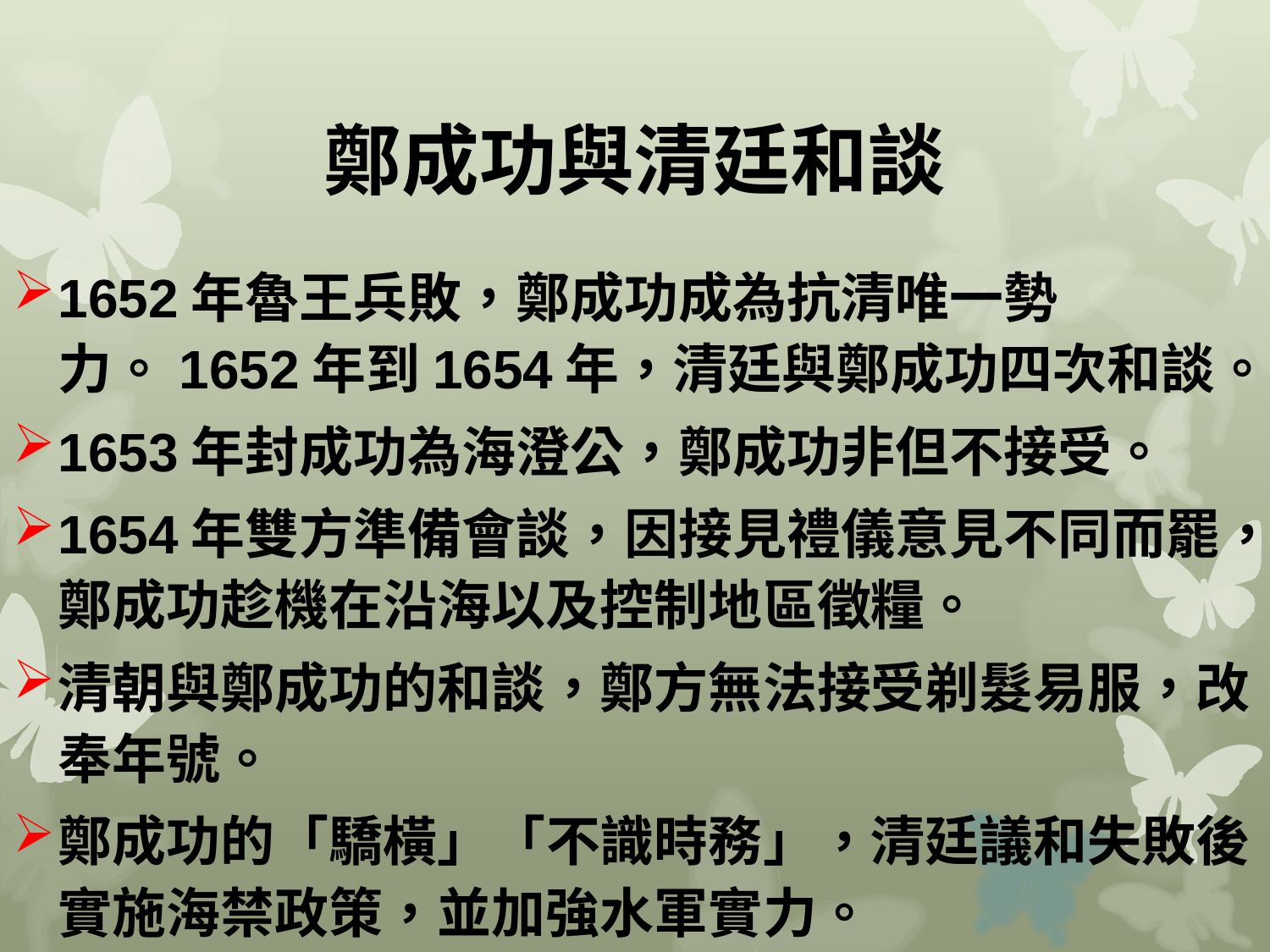

# 鄭成功與清廷和談
1652年魯王兵敗，鄭成功成為抗清唯一勢力。1652年到1654年，清廷與鄭成功四次和談。
1653年封成功為海澄公，鄭成功非但不接受。
1654年雙方準備會談，因接見禮儀意見不同而罷，鄭成功趁機在沿海以及控制地區徵糧。
清朝與鄭成功的和談，鄭方無法接受剃髮易服，改奉年號。
鄭成功的「驕橫」「不識時務」，清廷議和失敗後，實施海禁政策，並加強水軍實力。